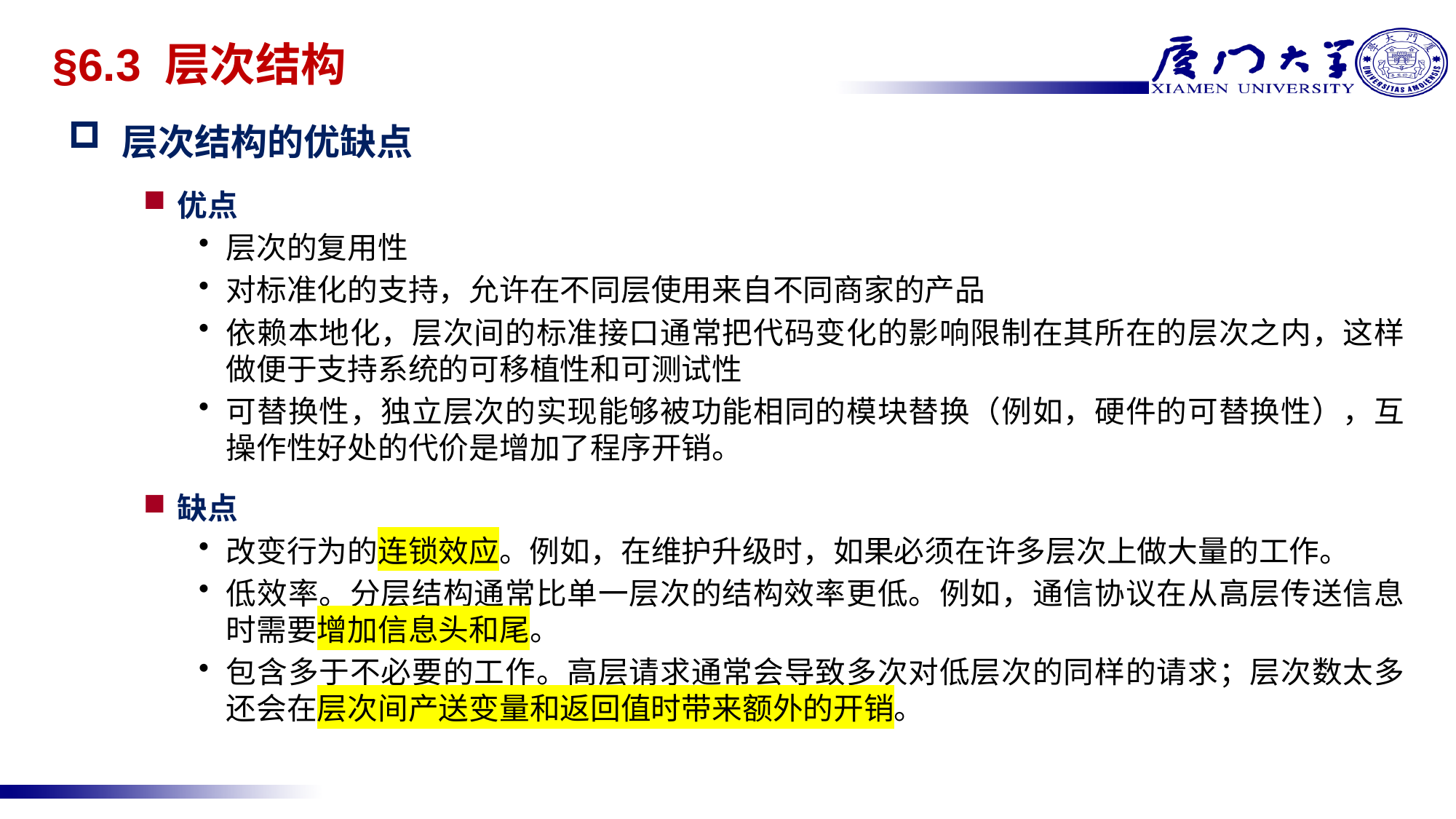

# §6.3 层次结构
层次结构的优缺点
优点
层次的复用性
对标准化的支持，允许在不同层使用来自不同商家的产品
依赖本地化，层次间的标准接口通常把代码变化的影响限制在其所在的层次之内，这样做便于支持系统的可移植性和可测试性
可替换性，独立层次的实现能够被功能相同的模块替换（例如，硬件的可替换性），互操作性好处的代价是增加了程序开销。
缺点
改变行为的连锁效应。例如，在维护升级时，如果必须在许多层次上做大量的工作。
低效率。分层结构通常比单一层次的结构效率更低。例如，通信协议在从高层传送信息时需要增加信息头和尾。
包含多于不必要的工作。高层请求通常会导致多次对低层次的同样的请求；层次数太多还会在层次间产送变量和返回值时带来额外的开销。